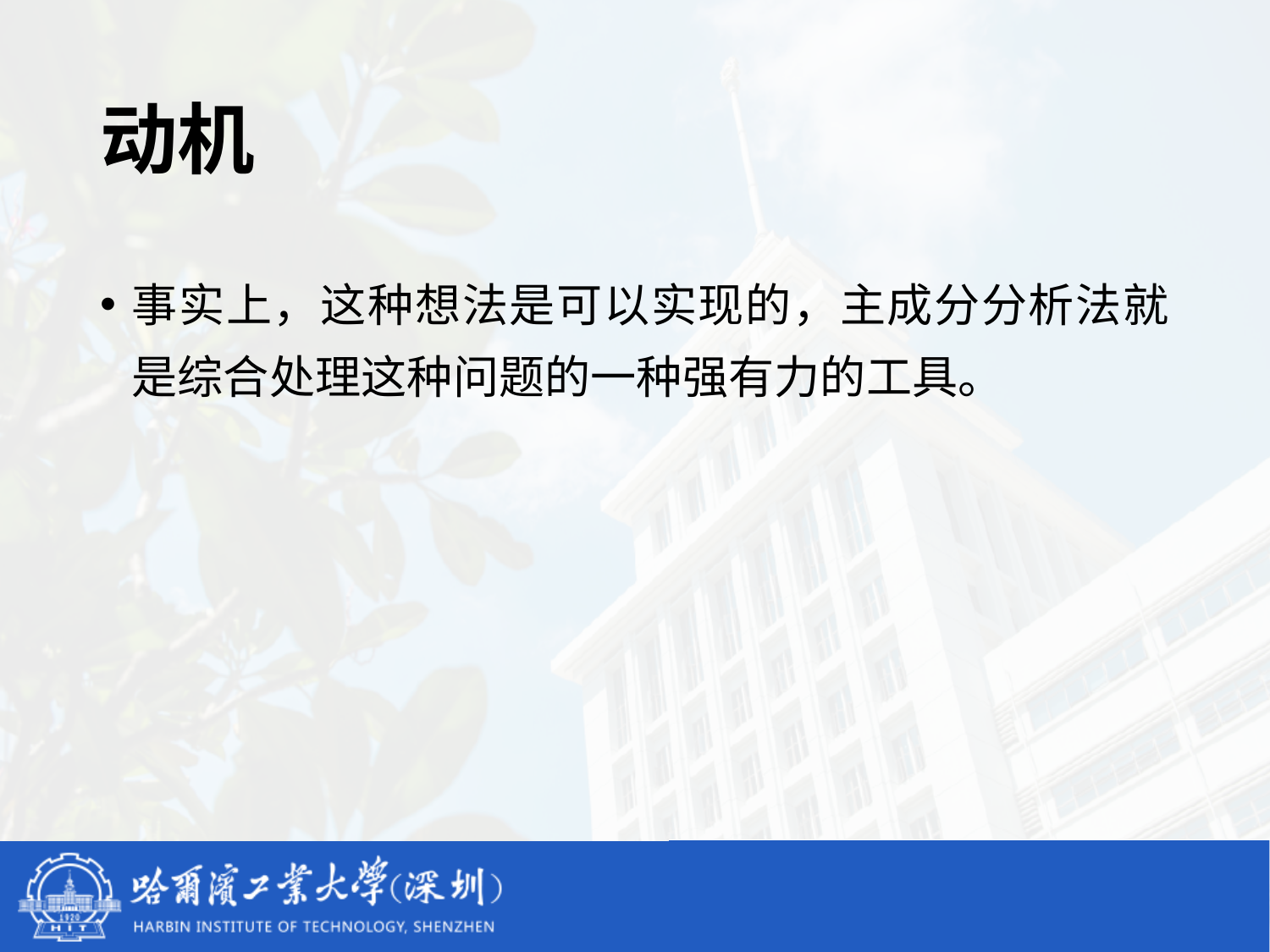

# 动机
事实上，这种想法是可以实现的，主成分分析法就是综合处理这种问题的一种强有力的工具。